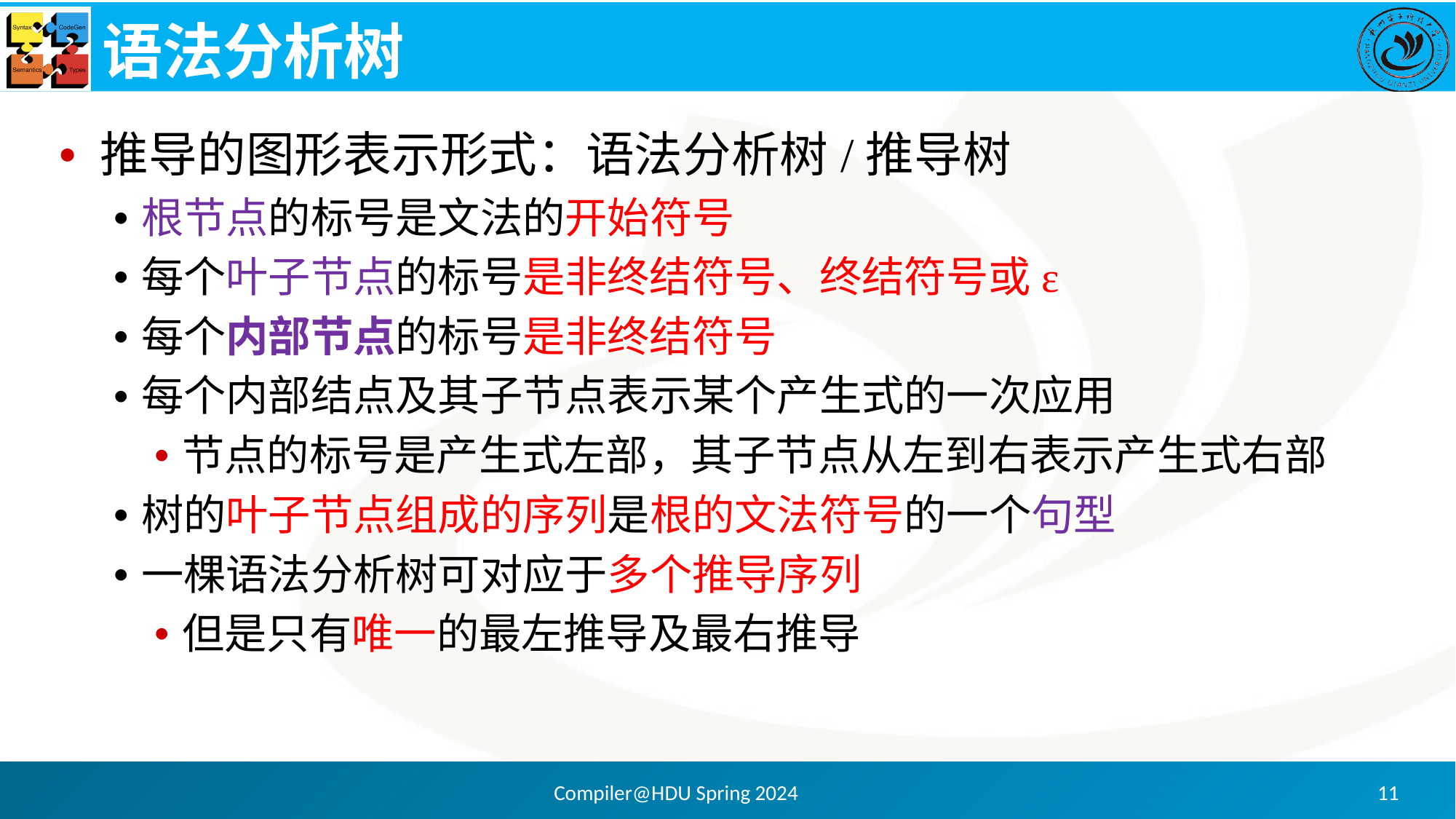

# 语法分析树
推导的图形表示形式：语法分析树/推导树
根节点的标号是文法的开始符号
每个叶子节点的标号是非终结符号、终结符号或ε
每个内部节点的标号是非终结符号
每个内部结点及其子节点表示某个产生式的一次应用
节点的标号是产生式左部，其子节点从左到右表示产生式右部
树的叶子节点组成的序列是根的文法符号的一个句型
一棵语法分析树可对应于多个推导序列
但是只有唯一的最左推导及最右推导
Compiler@HDU Spring 2024
11